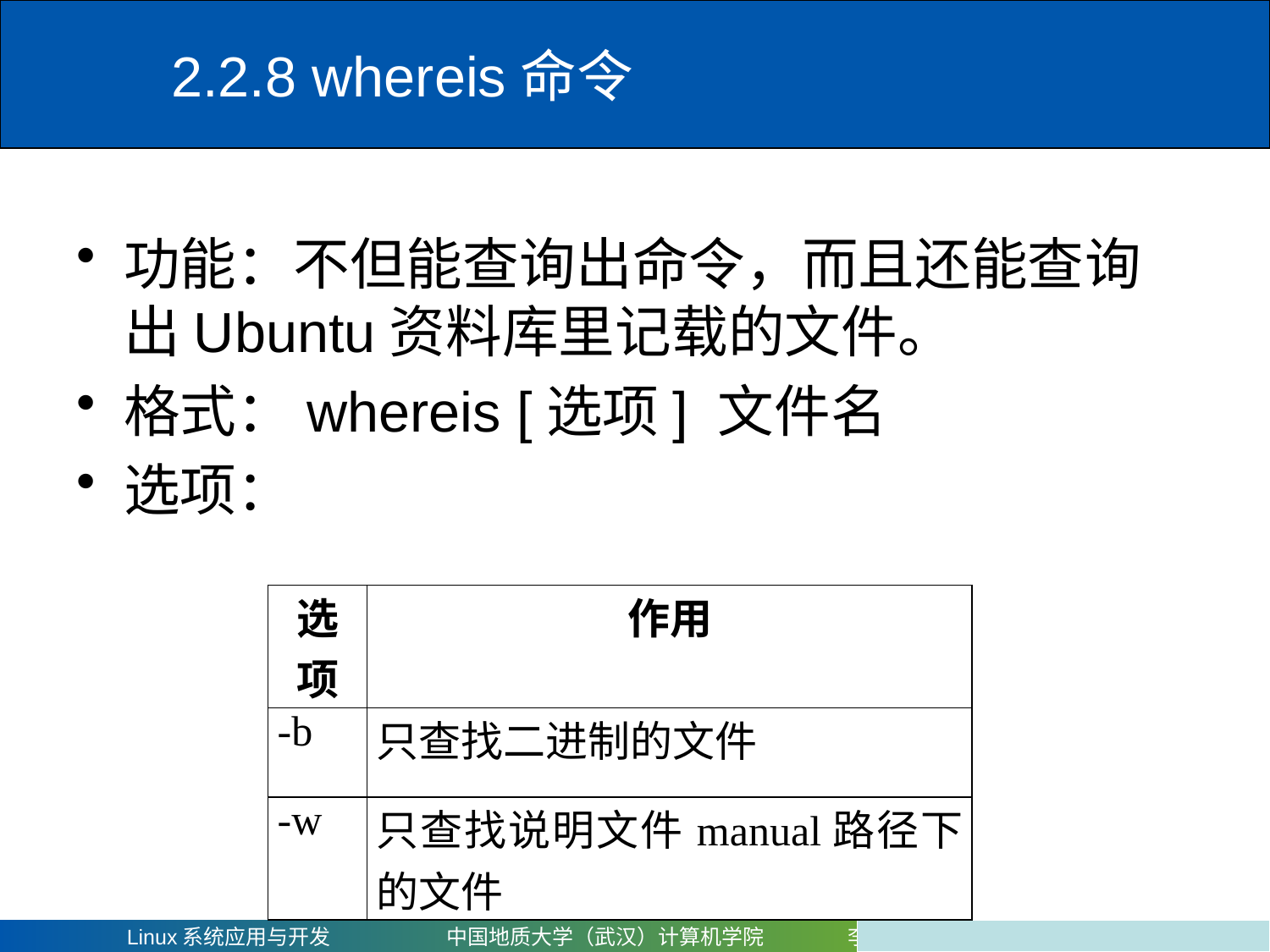

# 2.2.8 whereis命令
功能：不但能查询出命令，而且还能查询出Ubuntu资料库里记载的文件。
格式：whereis [选项] 文件名
选项：
| 选项 | 作用 |
| --- | --- |
| -b | 只查找二进制的文件 |
| -w | 只查找说明文件manual路径下的文件 |